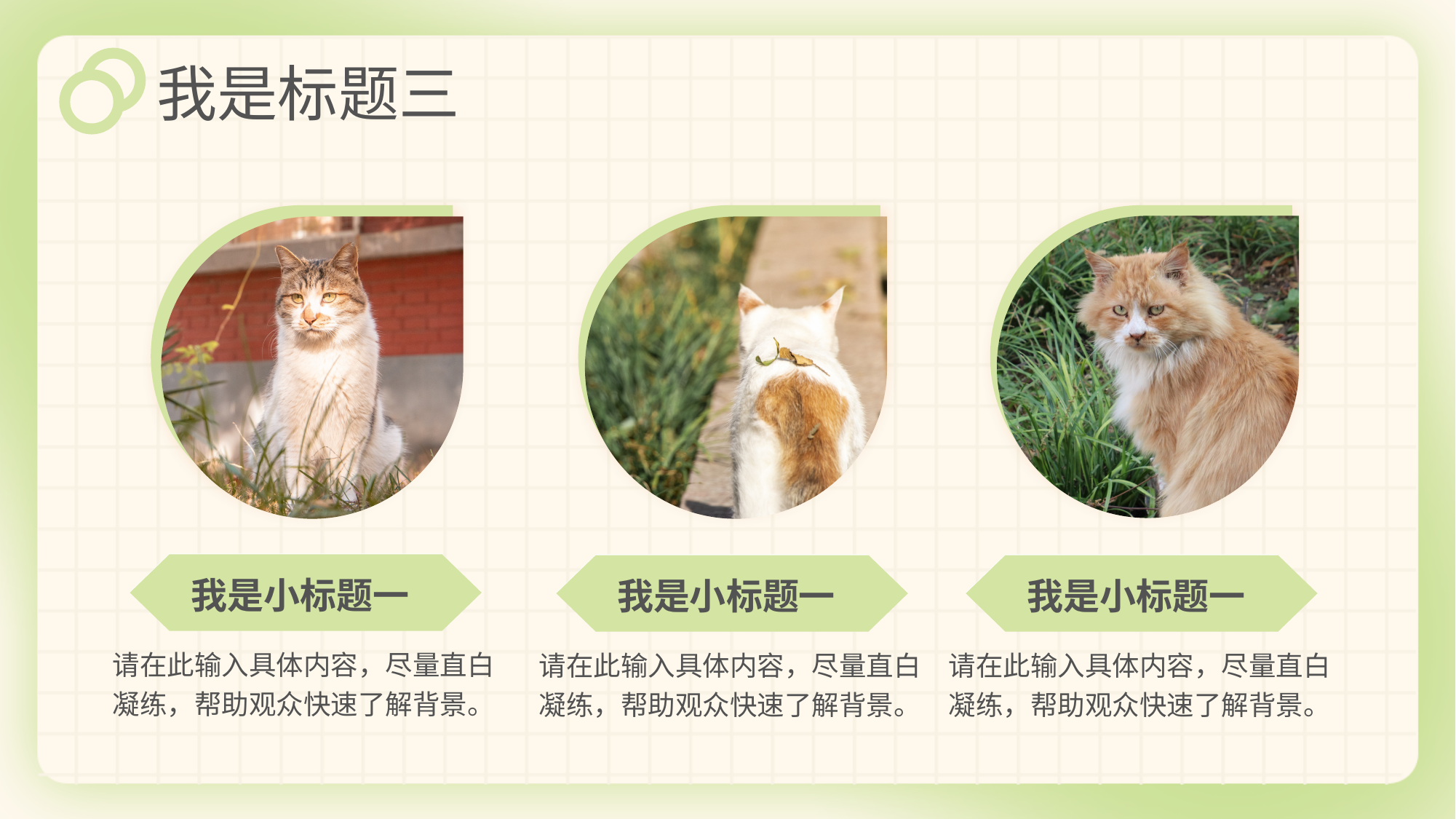

我是标题三

我是小标题一
我是小标题一
我是小标题一
请在此输入具体内容，尽量直白凝练，帮助观众快速了解背景。

请在此输入具体内容，尽量直白凝练，帮助观众快速了解背景。

请在此输入具体内容，尽量直白凝练，帮助观众快速了解背景。